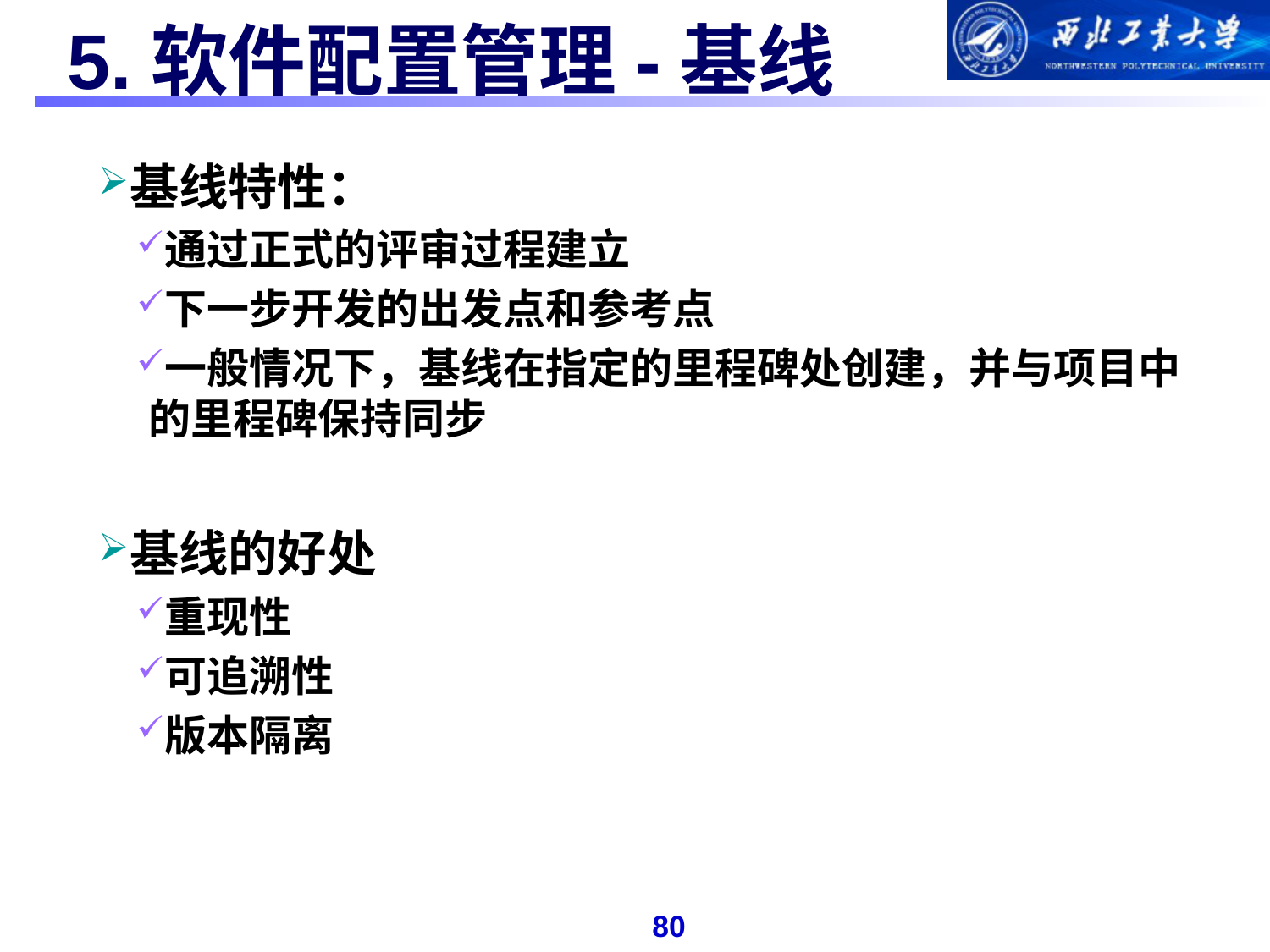

#
5.软件配置管理-基线
基线特性：
通过正式的评审过程建立
下一步开发的出发点和参考点
一般情况下，基线在指定的里程碑处创建，并与项目中的里程碑保持同步

基线的好处
重现性
可追溯性
版本隔离